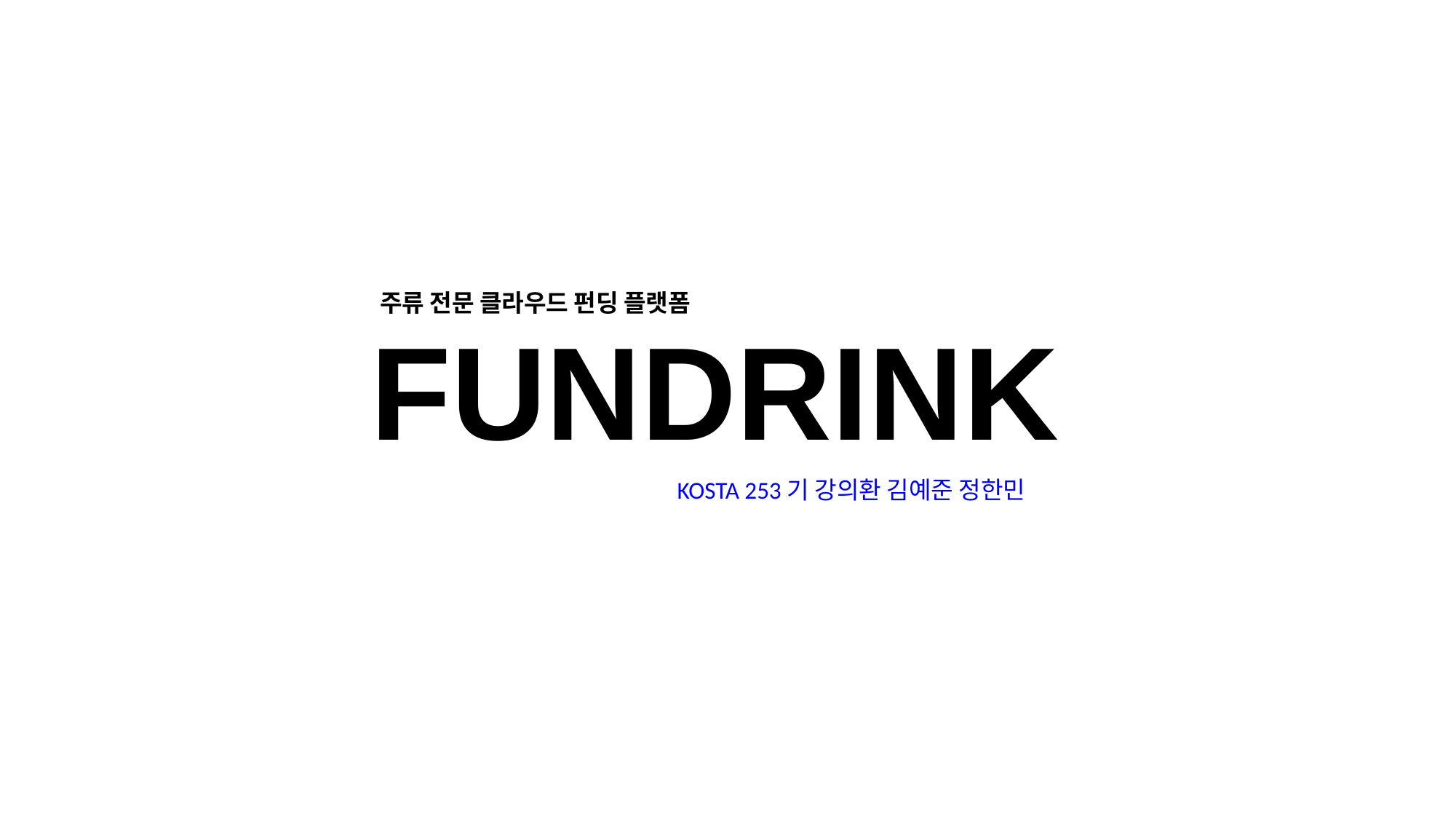

주류 전문 클라우드 펀딩 플랫폼
FUNDRINK
KOSTA 253기 강의환 김예준 정한민